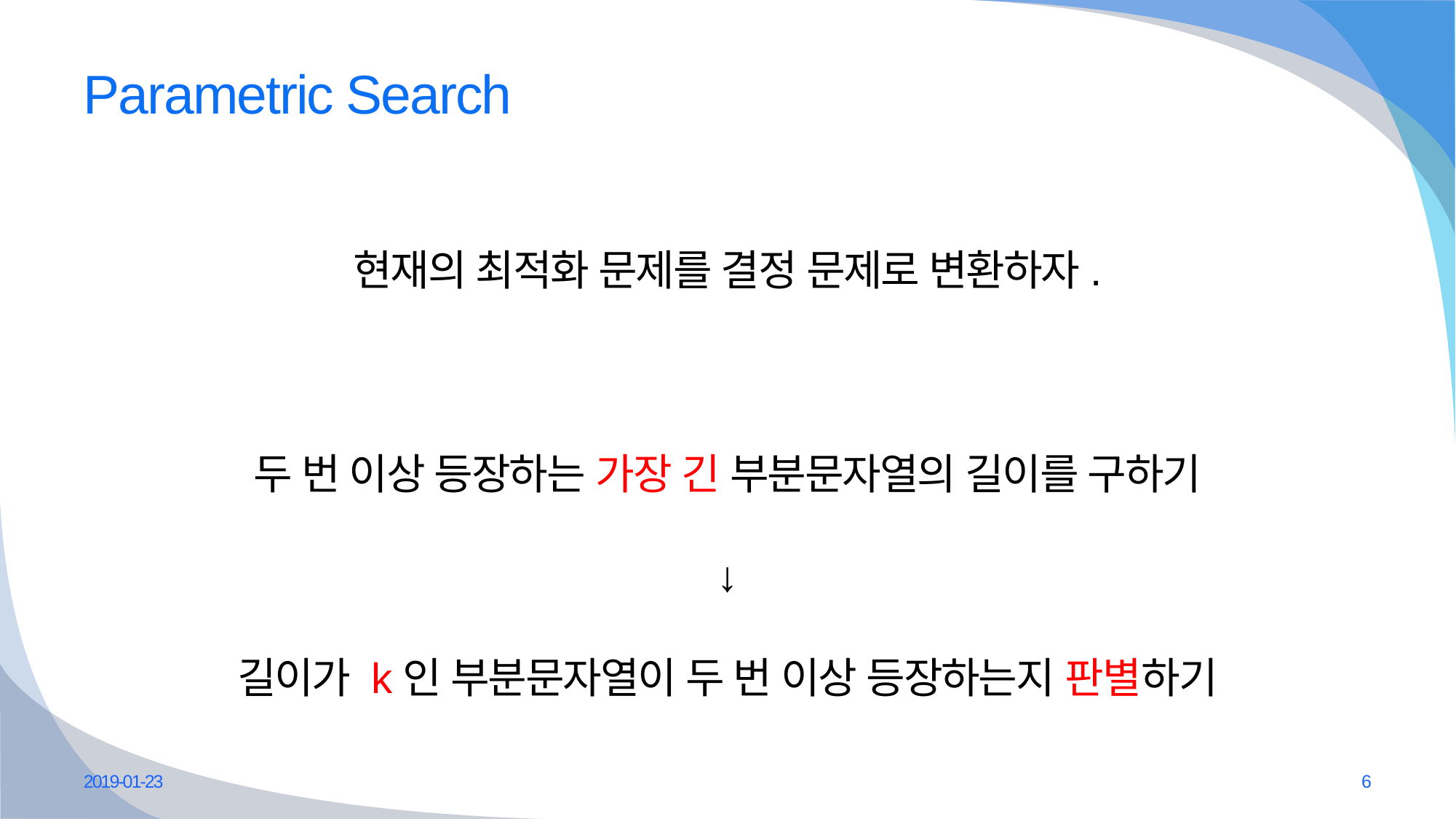

# Parametric Search

현재의 최적화 문제를 결정 문제로 변환하자.

두 번 이상 등장하는 가장 긴 부분문자열의 길이를 구하기
↓
길이가 k인 부분문자열이 두 번 이상 등장하는지 판별하기
2019-01-23
6